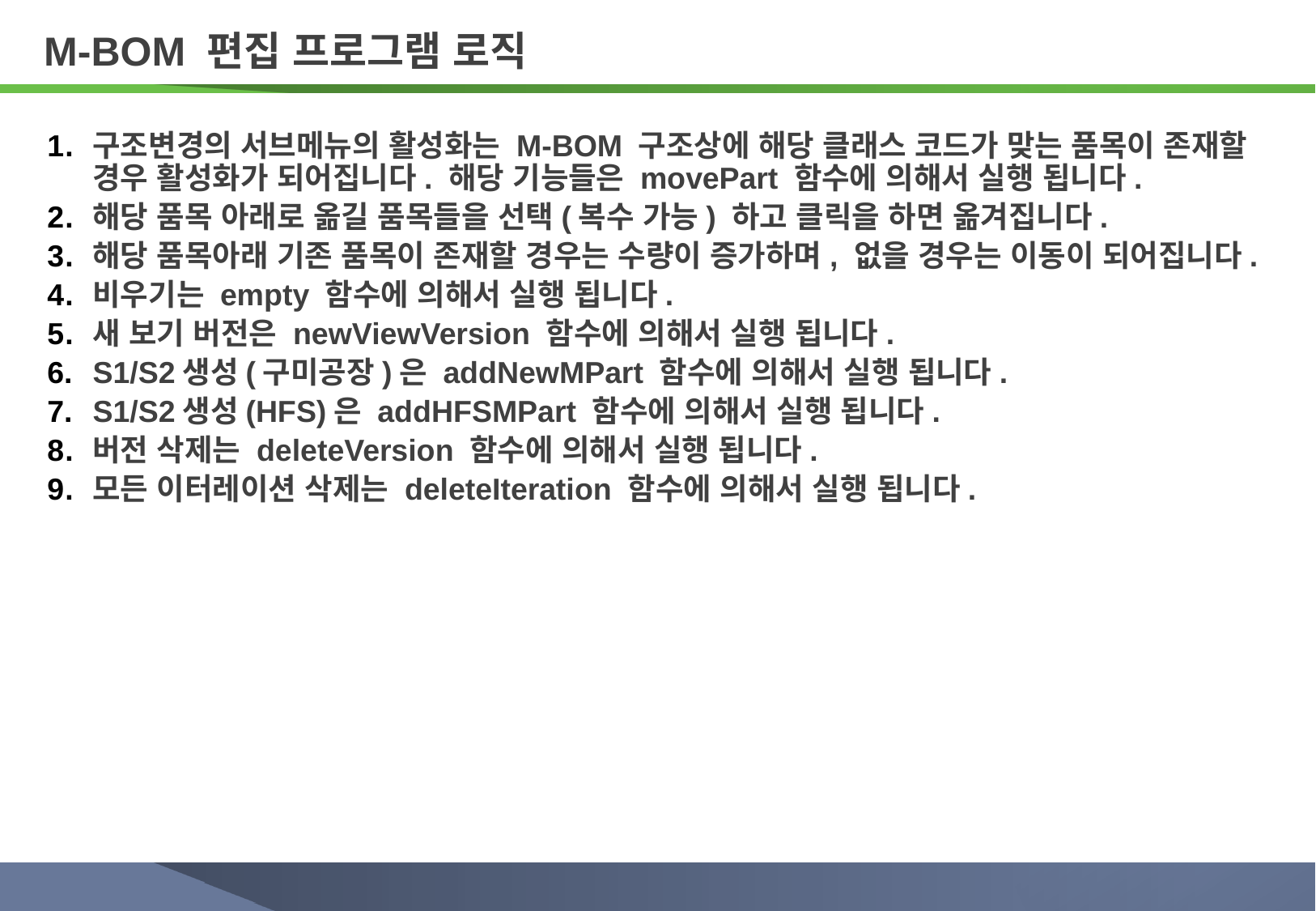

# M-bom 편집 프로그램 로직
구조변경의 서브메뉴의 활성화는 M-BOM 구조상에 해당 클래스 코드가 맞는 품목이 존재할 경우 활성화가 되어집니다. 해당 기능들은 movePart 함수에 의해서 실행 됩니다.
해당 품목 아래로 옮길 품목들을 선택(복수 가능) 하고 클릭을 하면 옮겨집니다.
해당 품목아래 기존 품목이 존재할 경우는 수량이 증가하며, 없을 경우는 이동이 되어집니다.
비우기는 empty 함수에 의해서 실행 됩니다.
새 보기 버전은 newViewVersion 함수에 의해서 실행 됩니다.
S1/S2생성(구미공장)은 addNewMPart 함수에 의해서 실행 됩니다.
S1/S2생성(HFS)은 addHFSMPart 함수에 의해서 실행 됩니다.
버전 삭제는 deleteVersion 함수에 의해서 실행 됩니다.
모든 이터레이션 삭제는 deleteIteration 함수에 의해서 실행 됩니다.